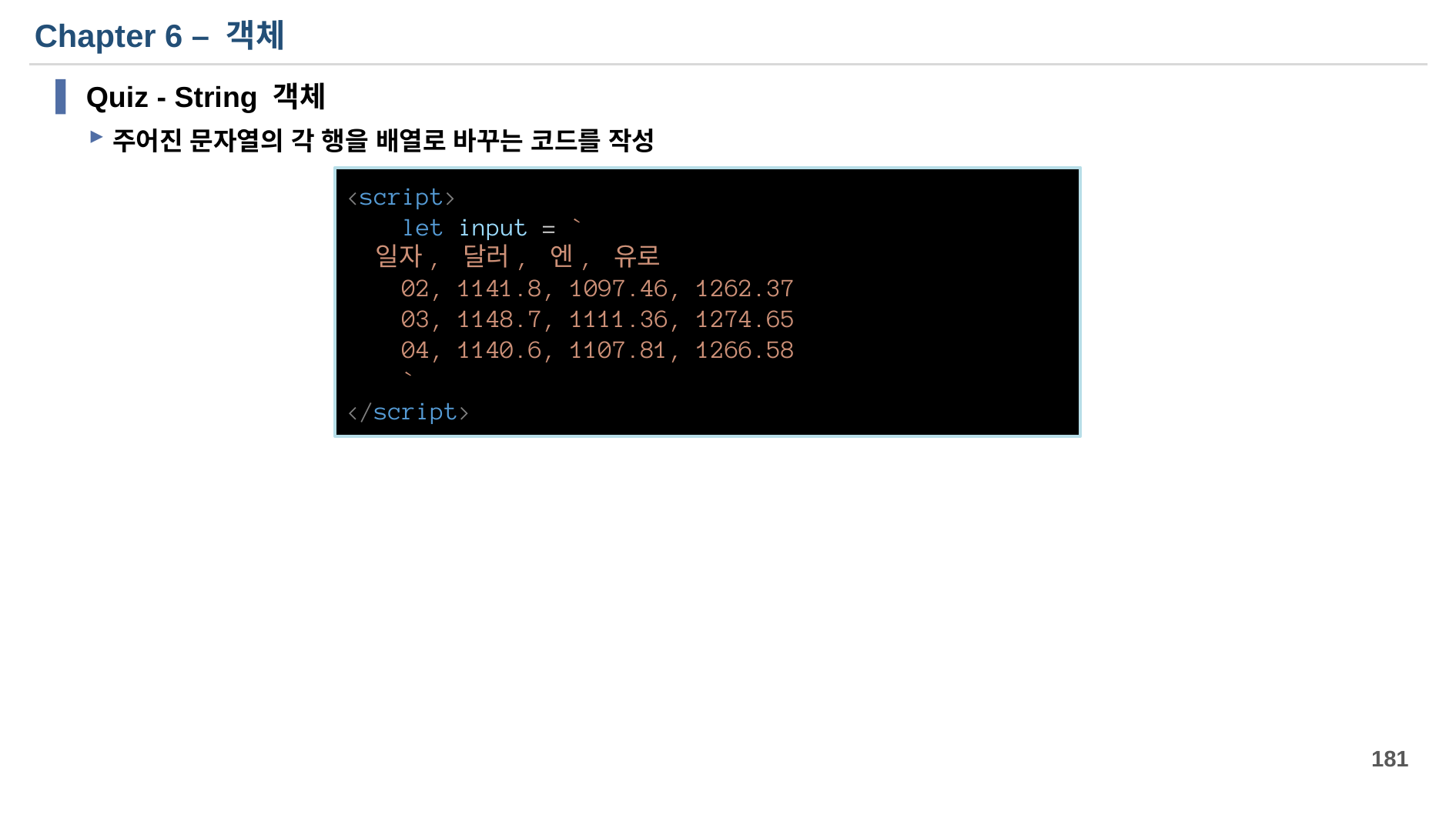

# Chapter 6 – 객체
Quiz - String 객체
주어진 문자열의 각 행을 배열로 바꾸는 코드를 작성
<script>
    let input = `
    일자, 달러, 엔, 유로
    02, 1141.8, 1097.46, 1262.37
    03, 1148.7, 1111.36, 1274.65
    04, 1140.6, 1107.81, 1266.58
    `
</script>
181